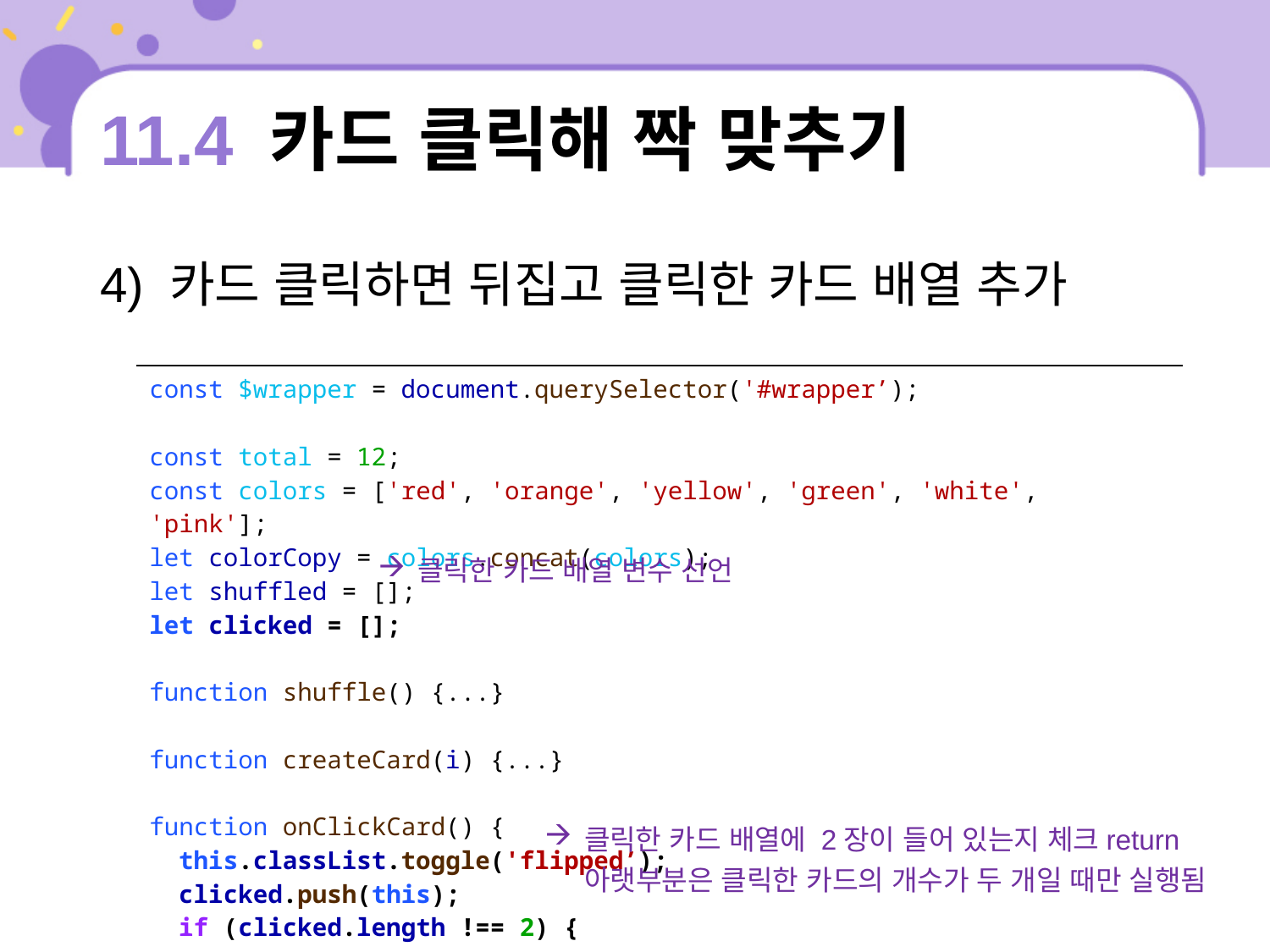

# 11.4 카드 클릭해 짝 맞추기
4) 카드 클릭하면 뒤집고 클릭한 카드 배열 추가
| const $wrapper = document.querySelector('#wrapper’); const total = 12; const colors = ['red', 'orange', 'yellow', 'green', 'white', 'pink']; let colorCopy = colors.concat(colors); let shuffled = []; let clicked = []; function shuffle() {...} function createCard(i) {...} function onClickCard() { this.classList.toggle('flipped’); clicked.push(this); if (clicked.length !== 2) { return; } } |
| --- |
클릭한 카드 배열 변수 선언
클릭한 카드 배열에 2장이 들어 있는지 체크return 아랫부분은 클릭한 카드의 개수가 두 개일 때만 실행됨